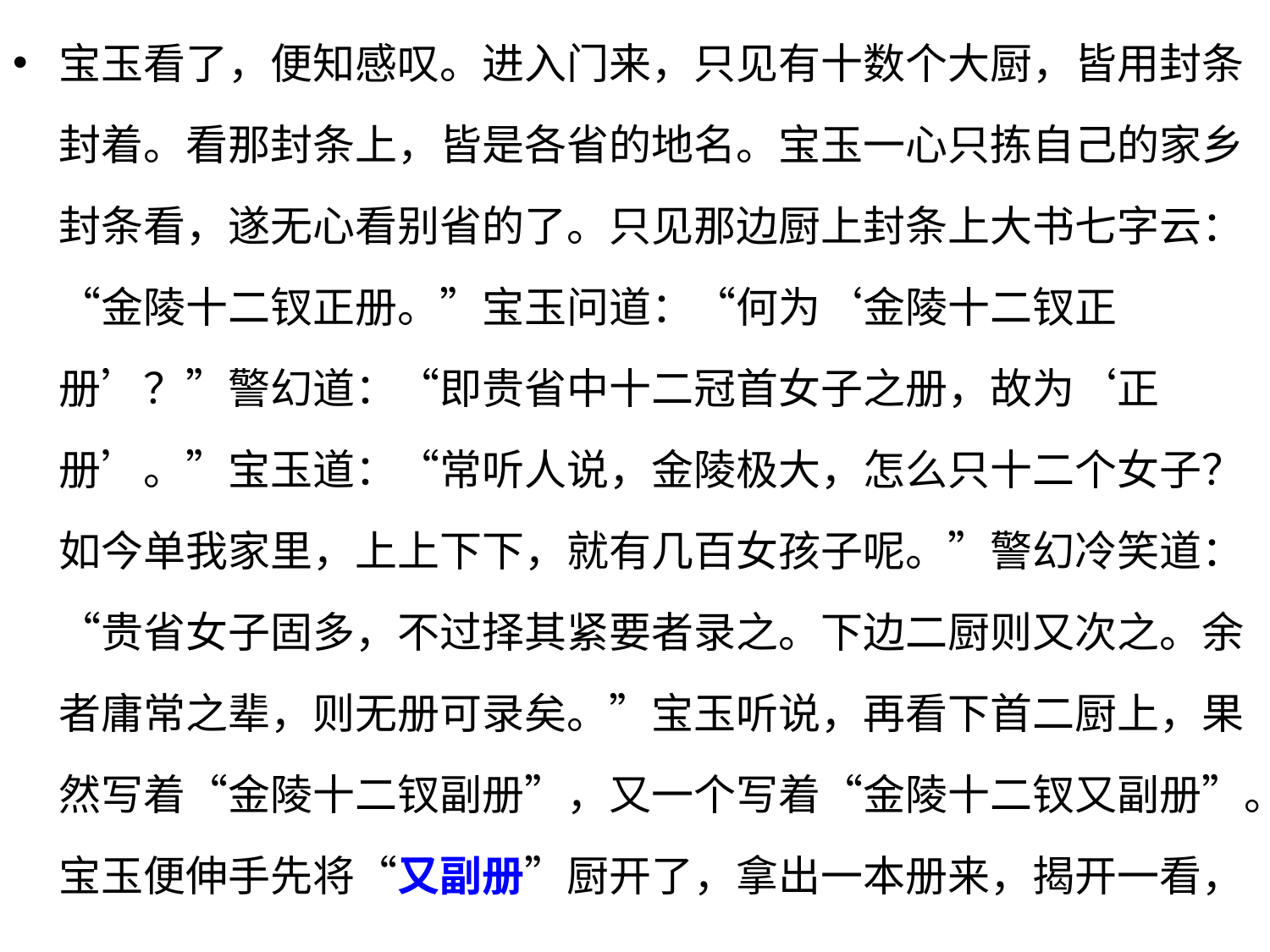

宝玉看了，便知感叹。进入门来，只见有十数个大厨，皆用封条封着。看那封条上，皆是各省的地名。宝玉一心只拣自己的家乡封条看，遂无心看别省的了。只见那边厨上封条上大书七字云：“金陵十二钗正册。”宝玉问道：“何为‘金陵十二钗正册’？”警幻道：“即贵省中十二冠首女子之册，故为‘正册’。”宝玉道：“常听人说，金陵极大，怎么只十二个女子？如今单我家里，上上下下，就有几百女孩子呢。”警幻冷笑道：“贵省女子固多，不过择其紧要者录之。下边二厨则又次之。余者庸常之辈，则无册可录矣。”宝玉听说，再看下首二厨上，果然写着“金陵十二钗副册”，又一个写着“金陵十二钗又副册”。宝玉便伸手先将“又副册”厨开了，拿出一本册来，揭开一看，